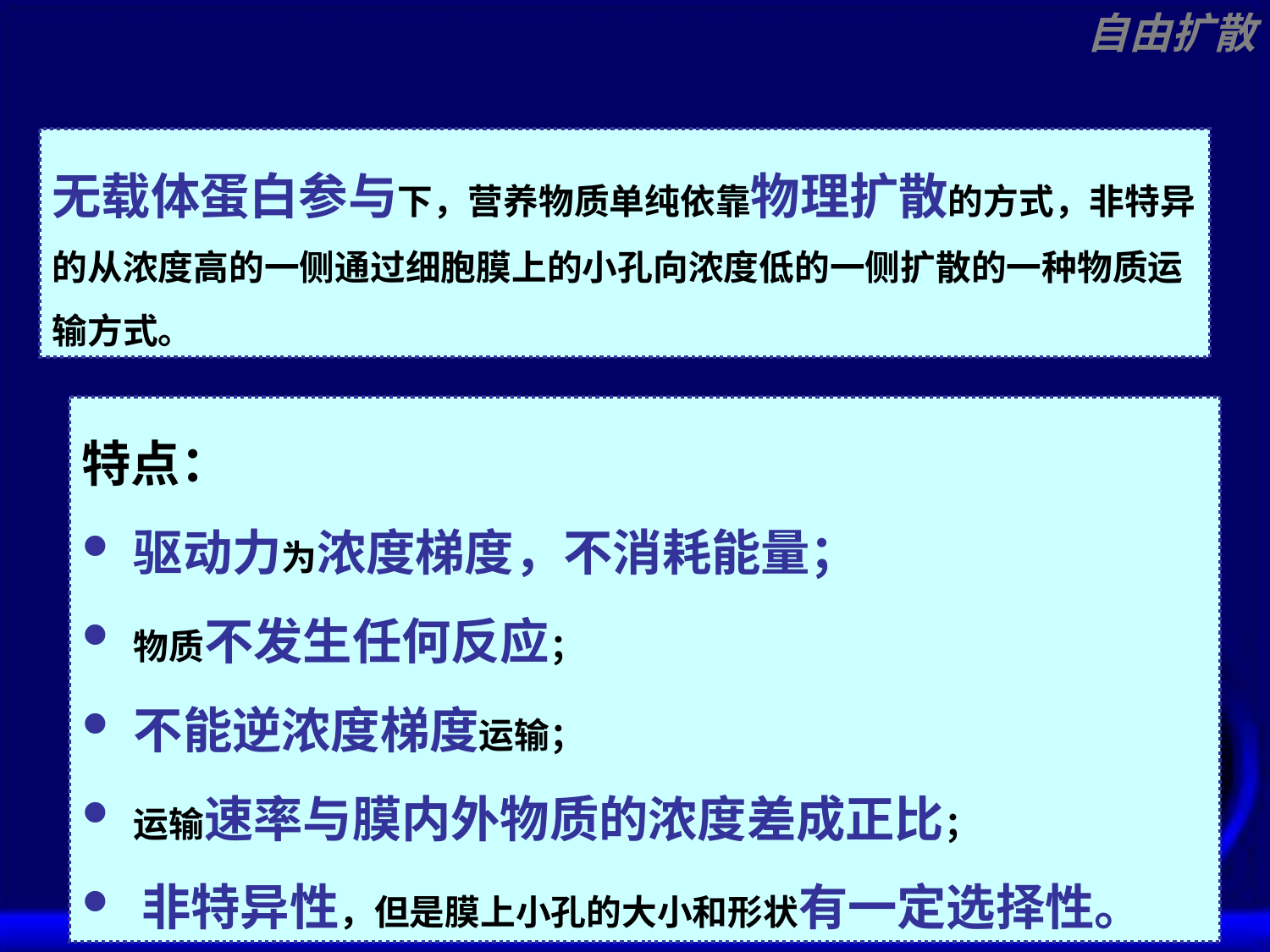

自由扩散
无载体蛋白参与下，营养物质单纯依靠物理扩散的方式，非特异的从浓度高的一侧通过细胞膜上的小孔向浓度低的一侧扩散的一种物质运输方式。
特点：
 驱动力为浓度梯度，不消耗能量；
 物质不发生任何反应；
 不能逆浓度梯度运输；
 运输速率与膜内外物质的浓度差成正比；
  非特异性，但是膜上小孔的大小和形状有一定选择性。